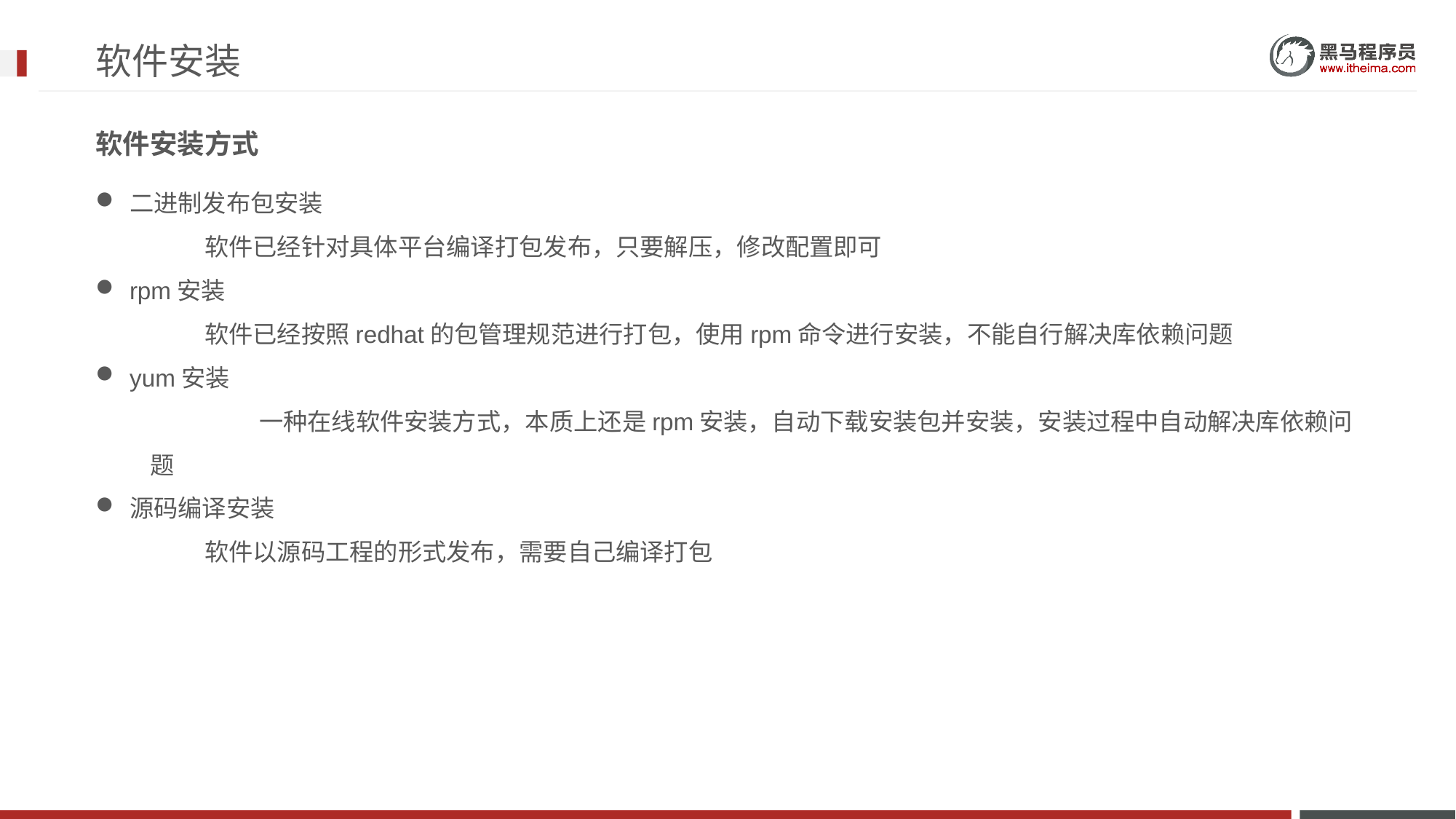

# 软件安装
软件安装方式
二进制发布包安装
	软件已经针对具体平台编译打包发布，只要解压，修改配置即可
rpm安装
软件已经按照redhat的包管理规范进行打包，使用rpm命令进行安装，不能自行解决库依赖问题
yum安装
	一种在线软件安装方式，本质上还是rpm安装，自动下载安装包并安装，安装过程中自动解决库依赖问题
源码编译安装
	软件以源码工程的形式发布，需要自己编译打包